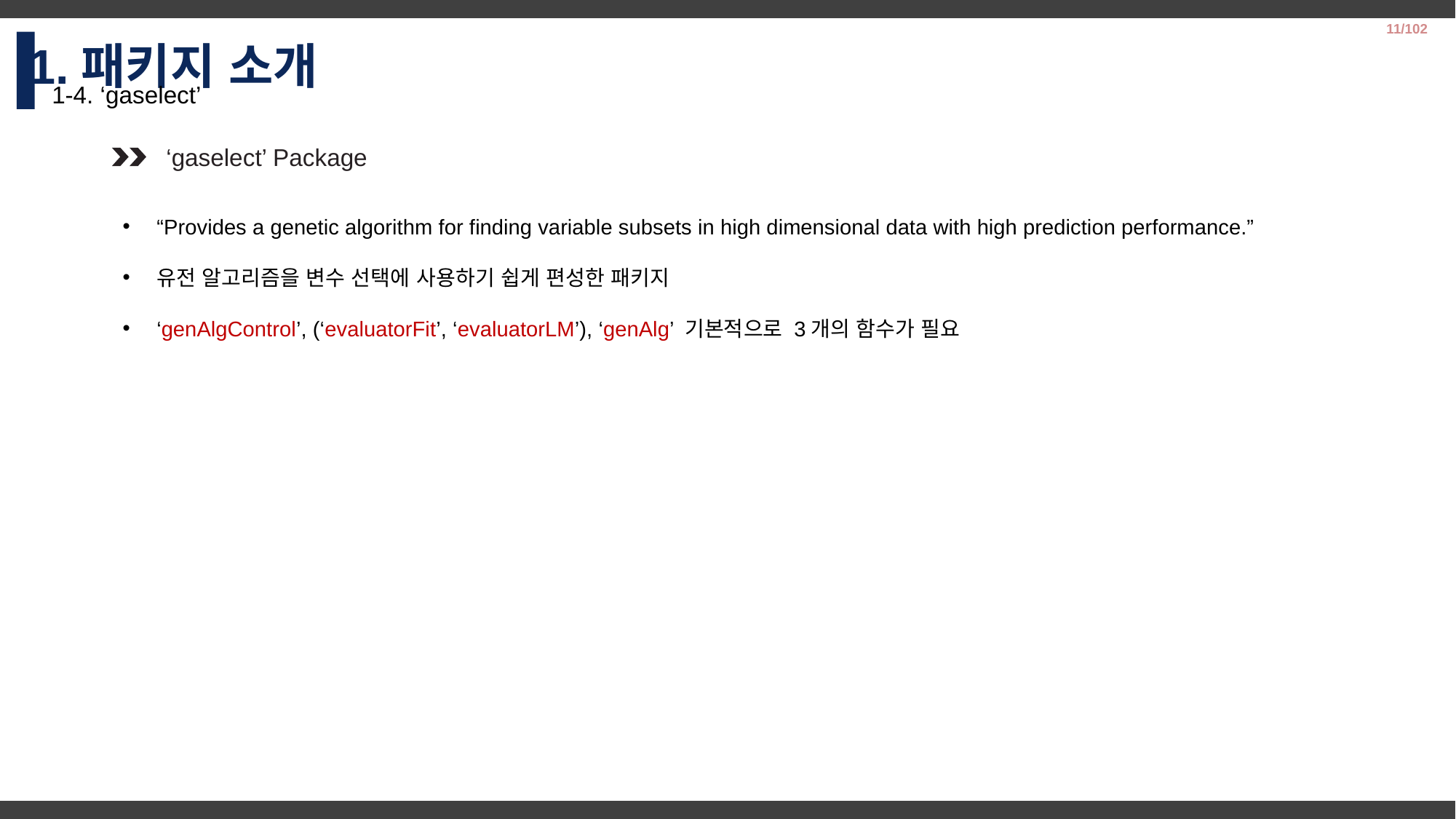

1.패키지 소개
11/102

1-4. ‘gaselect’
‘gaselect’ Package

“Provides a genetic algorithm for finding variable subsets in high dimensional data with high prediction performance.”
유전 알고리즘을 변수 선택에 사용하기 쉽게 편성한 패키지
‘genAlgControl’, (‘evaluatorFit’, ‘evaluatorLM’), ‘genAlg’ 기본적으로 3개의 함수가 필요
2014-2 Business Logistics Team Project